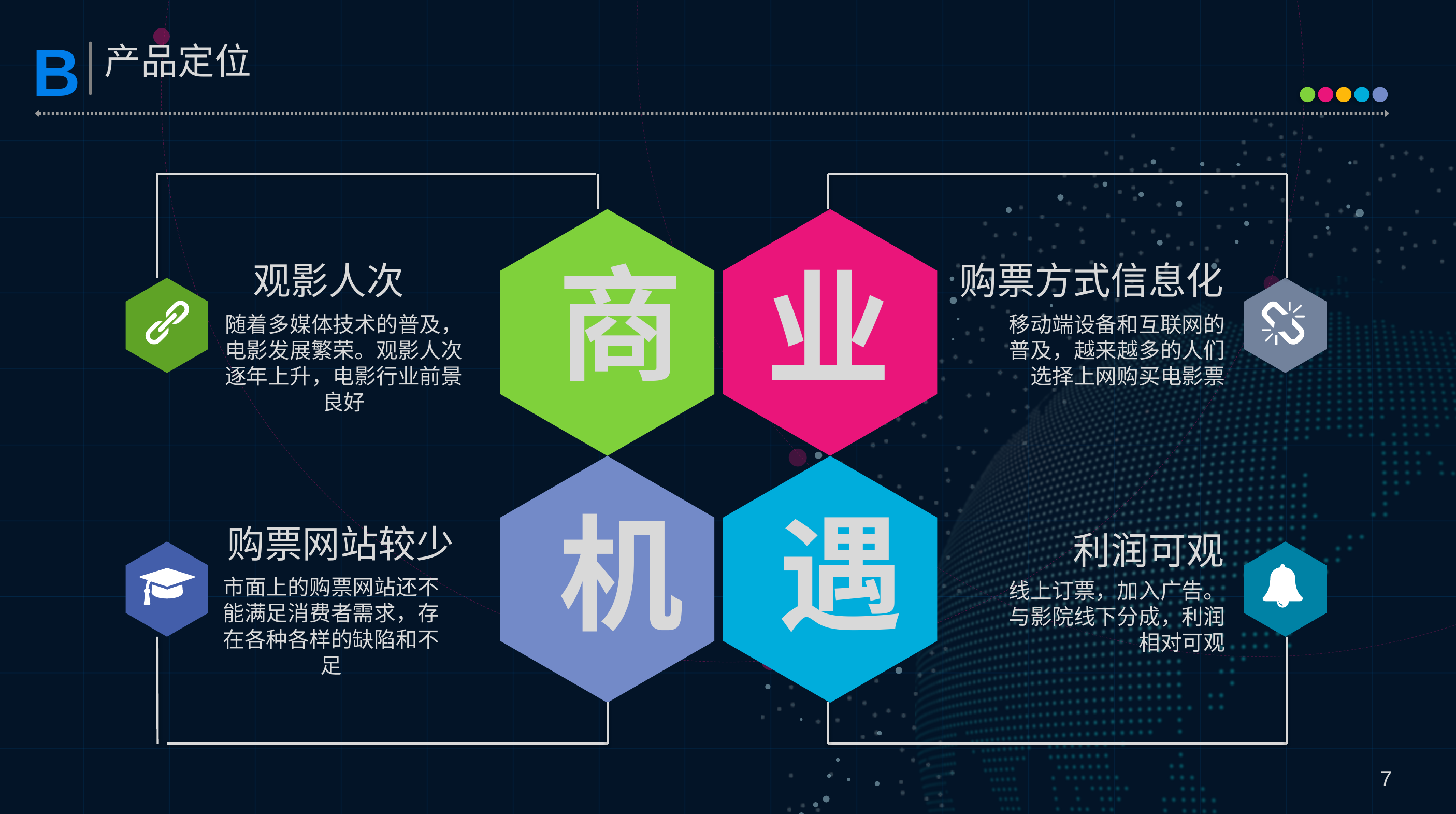

观影人次

随着多媒体技术的普及，电影发展繁荣。观影人次逐年上升，电影行业前景良好
购票方式信息化

移动端设备和互联网的普及，越来越多的人们选择上网购买电影票

商

业

遇

机
购票网站较少

市面上的购票网站还不能满足消费者需求，存在各种各样的缺陷和不足
利润可观

线上订票，加入广告。与影院线下分成，利润相对可观
7